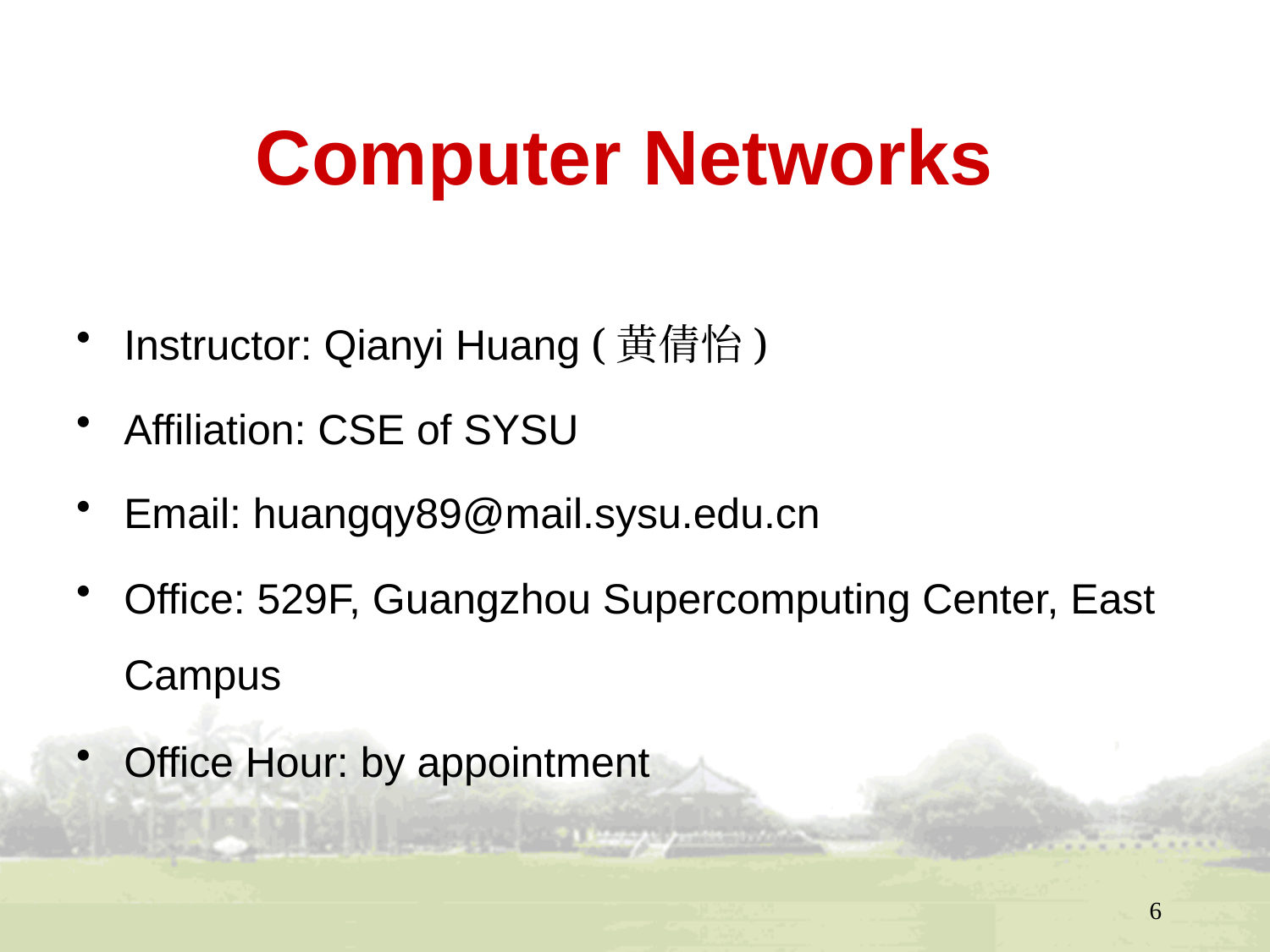

# Computer Networks

Instructor: Qianyi Huang (黄倩怡)
Affiliation: CSE of SYSU
Email: huangqy89@mail.sysu.edu.cn
Office: 529F, Guangzhou Supercomputing Center, East Campus
Office Hour: by appointment
6